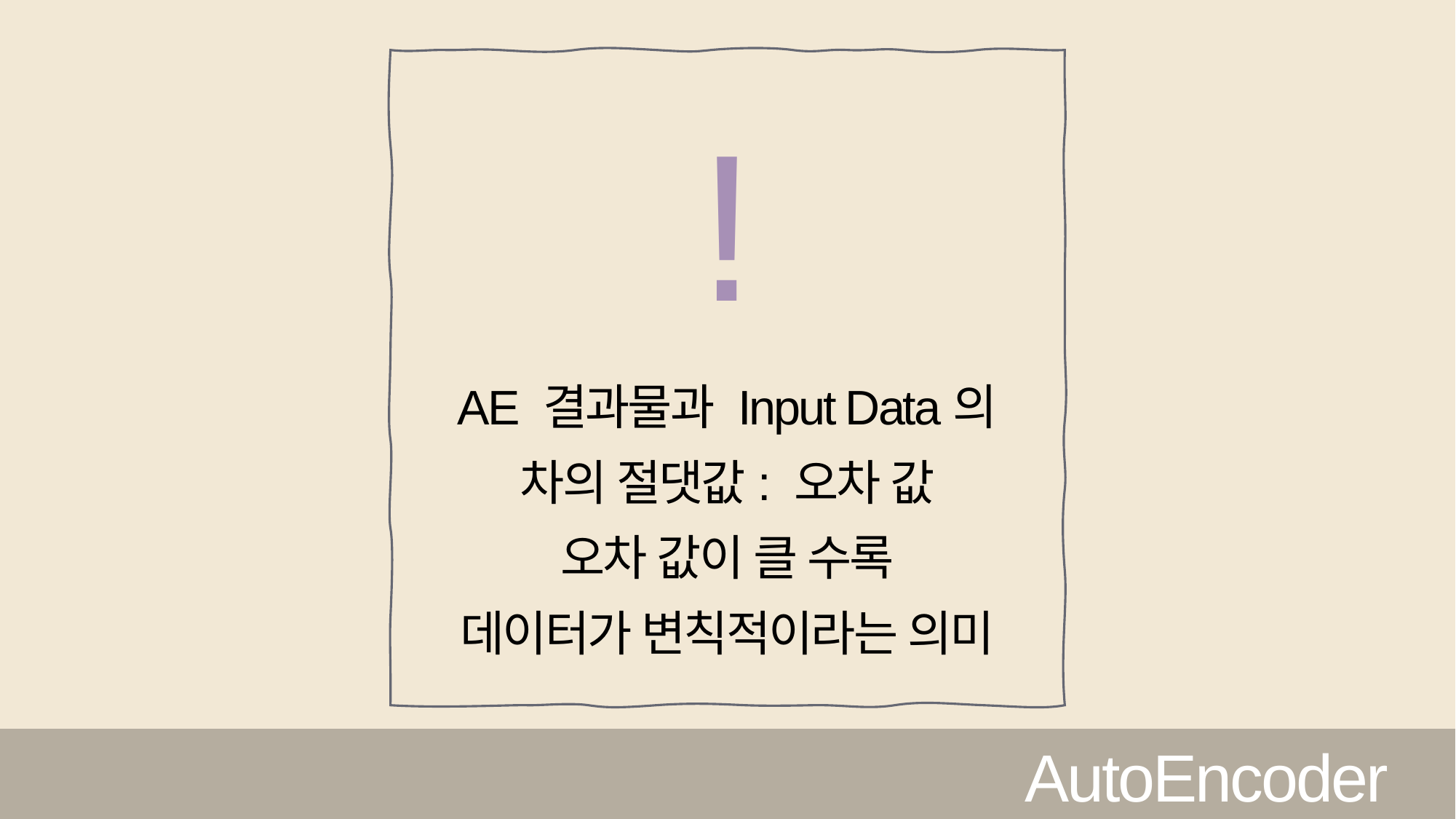

!
AE 결과물과 Input Data의
차의 절댓값: 오차 값
오차 값이 클 수록
데이터가 변칙적이라는 의미

AutoEncoder